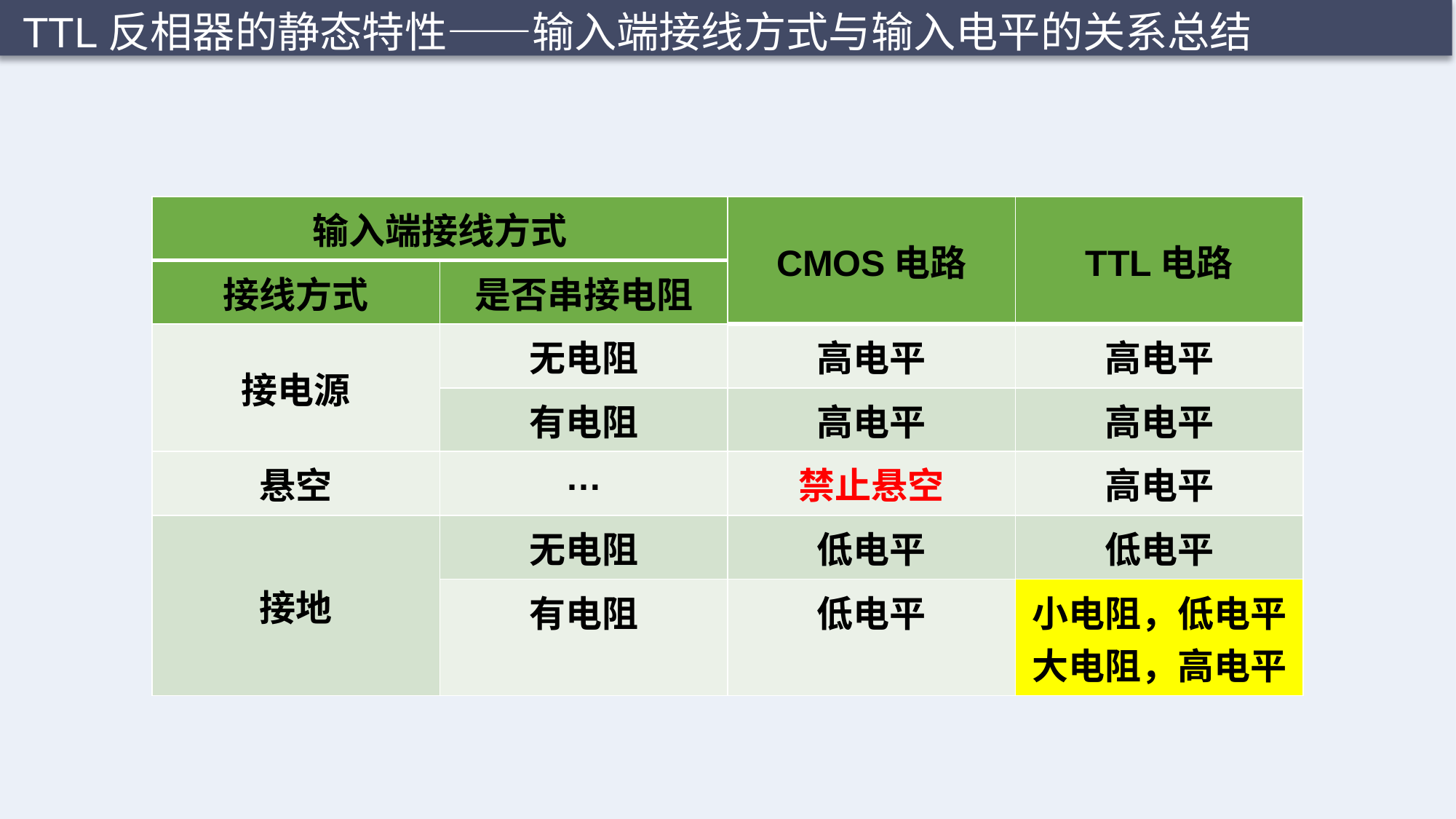

TTL反相器的静态特性——输入端接线方式与输入电平的关系总结
| 输入端接线方式 |  | CMOS电路 | TTL电路 |
| --- | --- | --- | --- |
| 接线方式 | 是否串接电阻 |  |  |
| 接电源 | 无电阻 | 高电平 | 高电平 |
|  | 有电阻 | 高电平 | 高电平 |
| 悬空 | … | 禁止悬空 | 高电平 |
| 接地 | 无电阻 | 低电平 | 低电平 |
|  | 有电阻 | 低电平 | 小电阻，低电平 大电阻，高电平 |